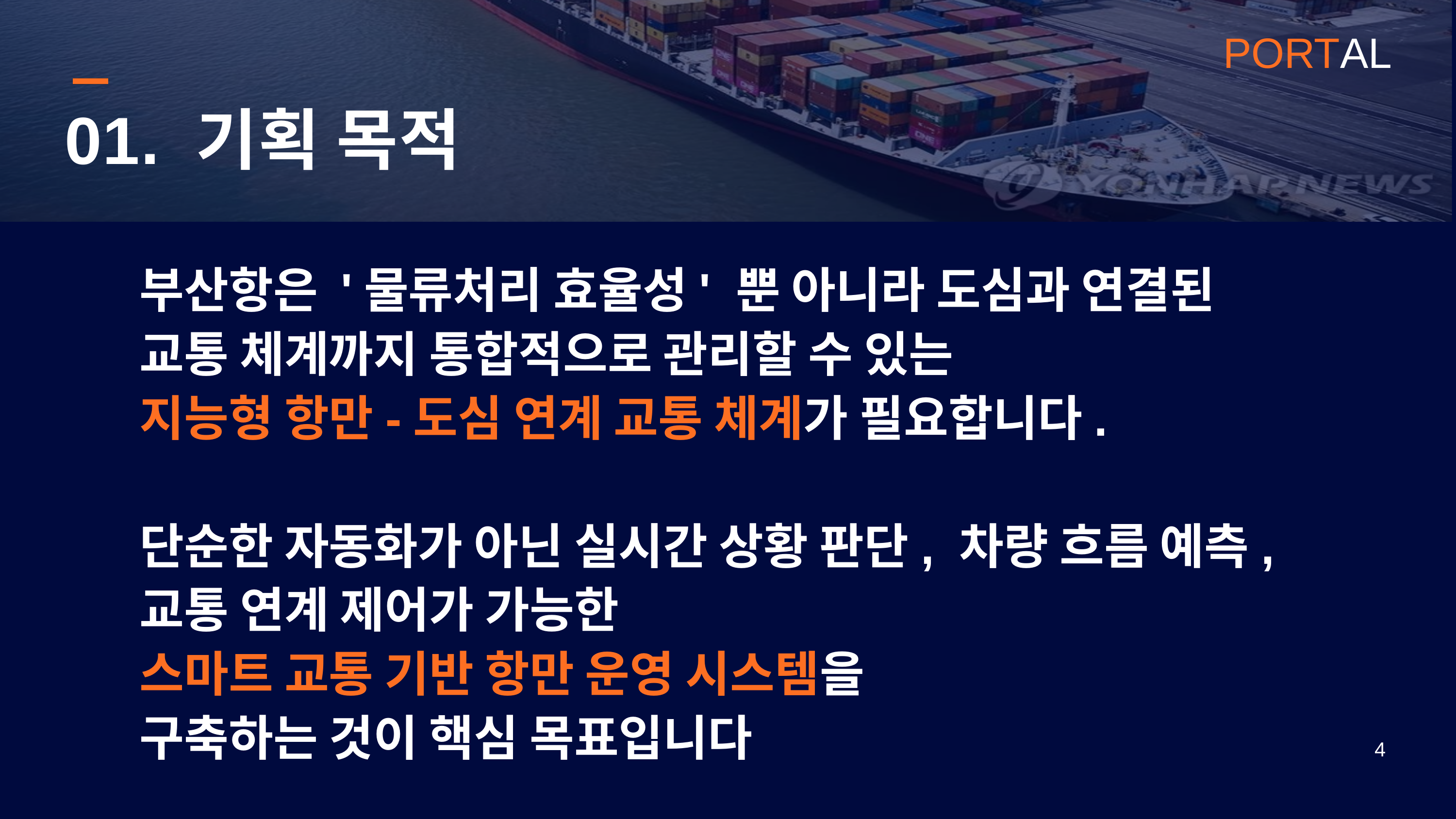

PORTAL

01. 기획 목적
부산항은 '물류처리 효율성' 뿐 아니라 도심과 연결된
교통 체계까지 통합적으로 관리할 수 있는
지능형 항만-도심 연계 교통 체계가 필요합니다.

단순한 자동화가 아닌 실시간 상황 판단, 차량 흐름 예측, 교통 연계 제어가 가능한
스마트 교통 기반 항만 운영 시스템을
구축하는 것이 핵심 목표입니다
4